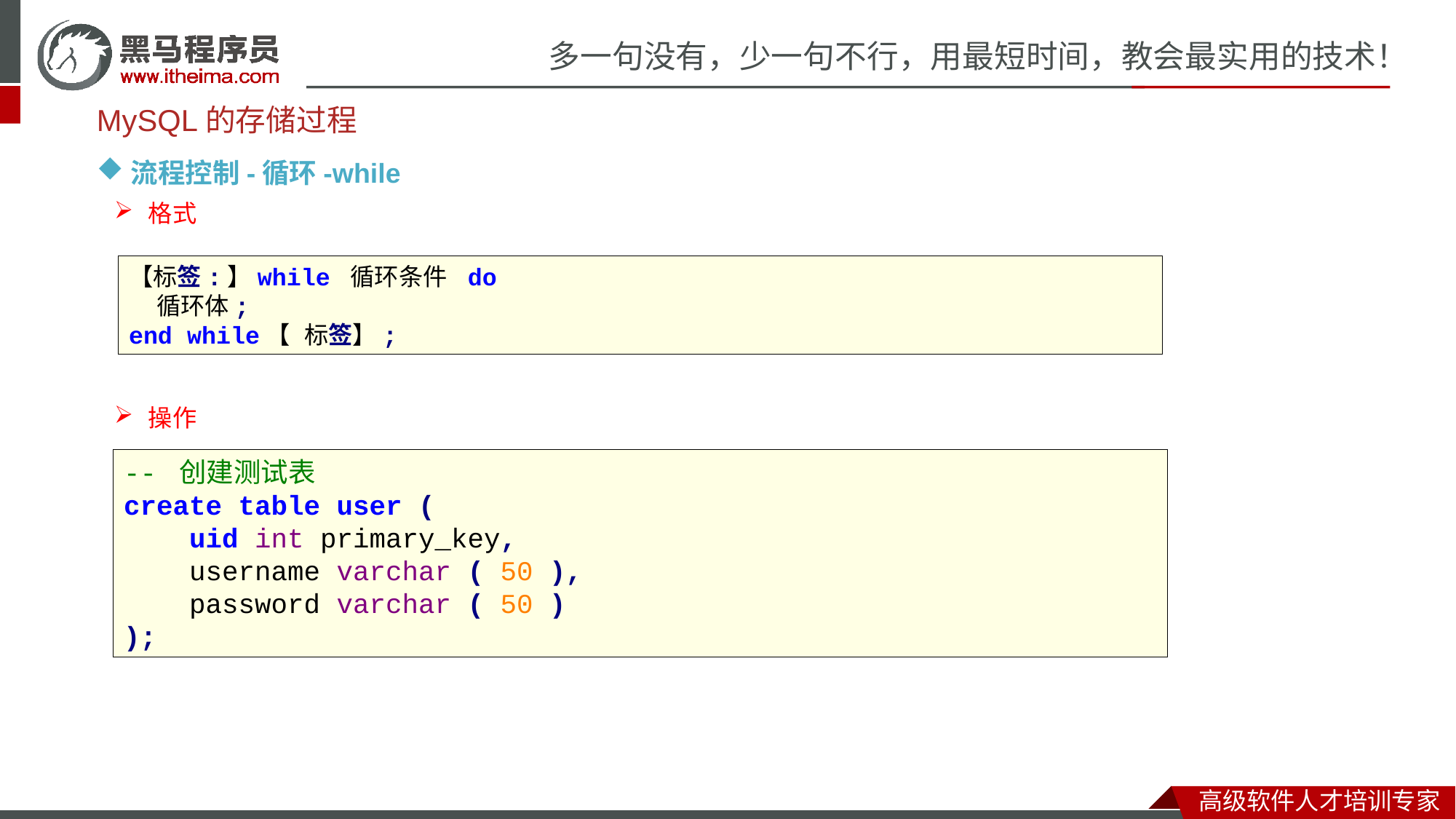

MySQL的存储过程
流程控制-循环-while
格式
【标签:】while 循环条件 do
    循环体;
end while【 标签】;
操作
-- 创建测试表
create table user (
    uid int primary_key,
    username varchar ( 50 ),
    password varchar ( 50 )
);